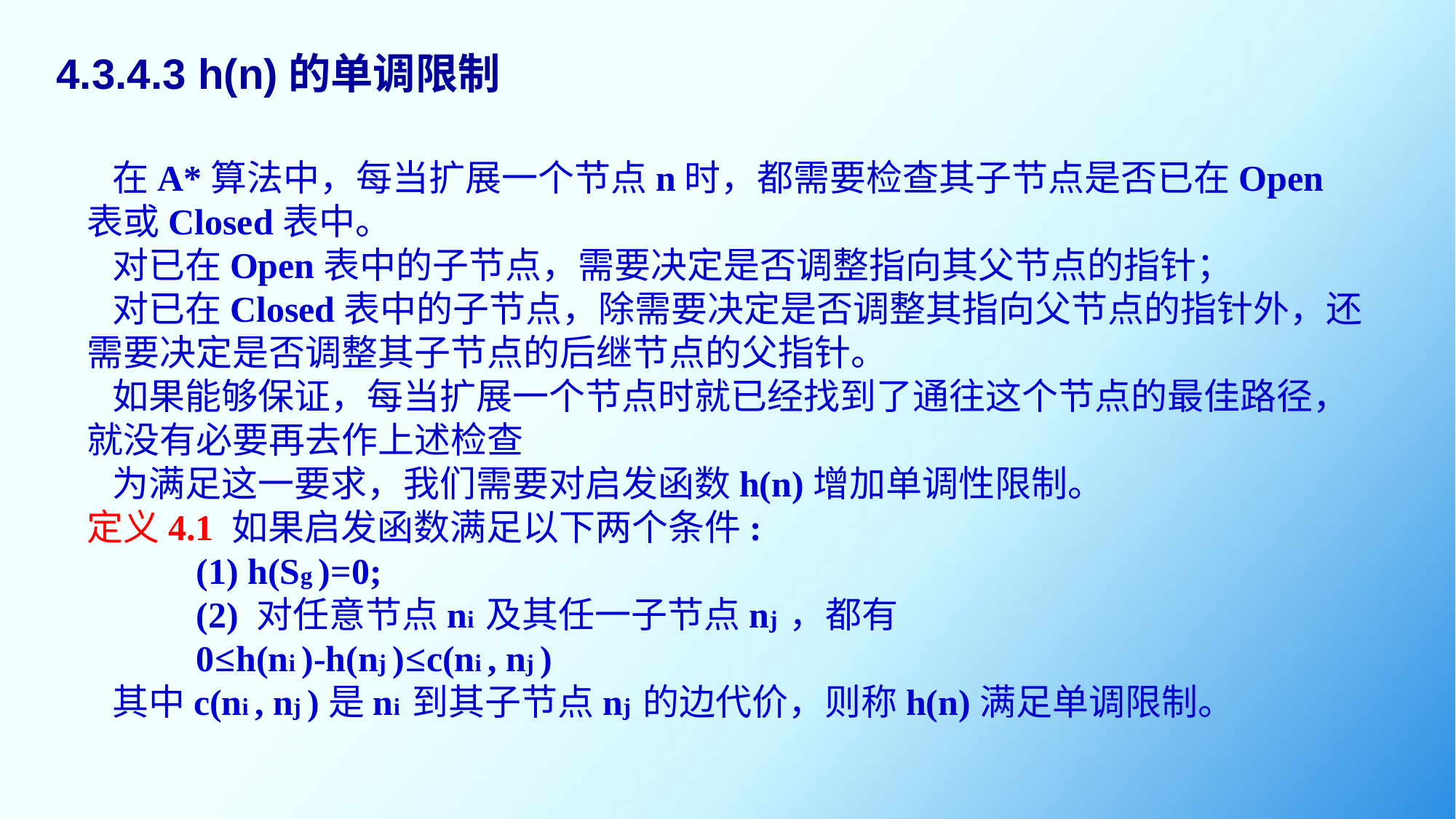

4.3.4.3 h(n)的单调限制
  在A*算法中，每当扩展一个节点n时，都需要检查其子节点是否已在Open 表或Closed表中。
  对已在Open表中的子节点，需要决定是否调整指向其父节点的指针；
  对已在Closed表中的子节点，除需要决定是否调整其指向父节点的指针外，还需要决定是否调整其子节点的后继节点的父指针。
  如果能够保证，每当扩展一个节点时就已经找到了通往这个节点的最佳路径，就没有必要再去作上述检查
  为满足这一要求，我们需要对启发函数h(n)增加单调性限制。
定义4.1 如果启发函数满足以下两个条件:
	(1) h(Sg )=0;
	(2) 对任意节点ni 及其任一子节点nj ，都有
	0≤h(ni )-h(nj )≤c(ni , nj )
  其中c(ni , nj )是ni 到其子节点nj 的边代价，则称h(n)满足单调限制。